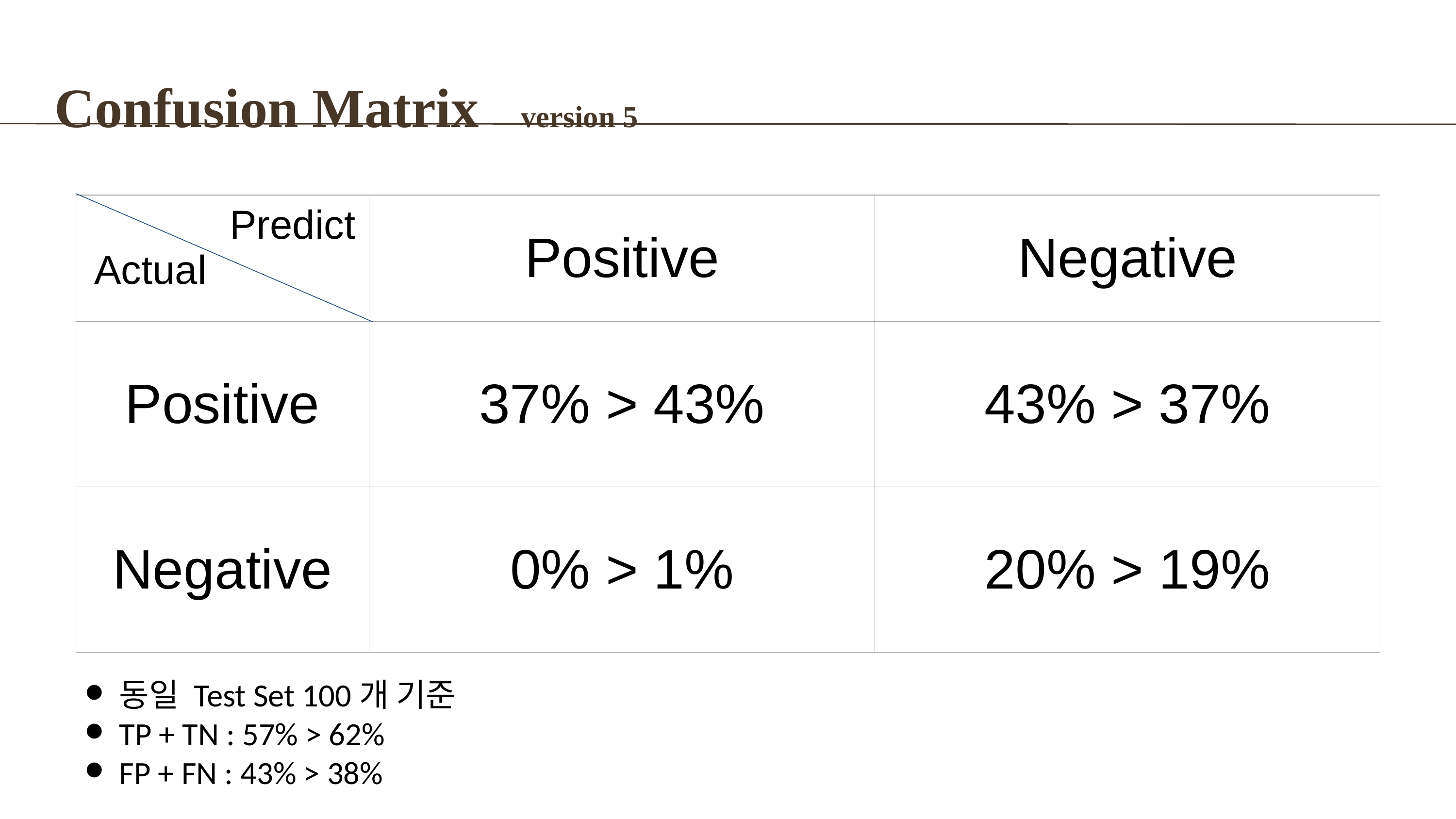

Confusion Matrix   version 5
| Predict Actual | Positive | Negative |
| --- | --- | --- |
| Positive | 37% > 43% | 43% > 37% |
| Negative | 0% > 1% | 20% > 19% |
동일 Test Set 100개 기준
TP + TN : 57% > 62%
FP + FN : 43% > 38%